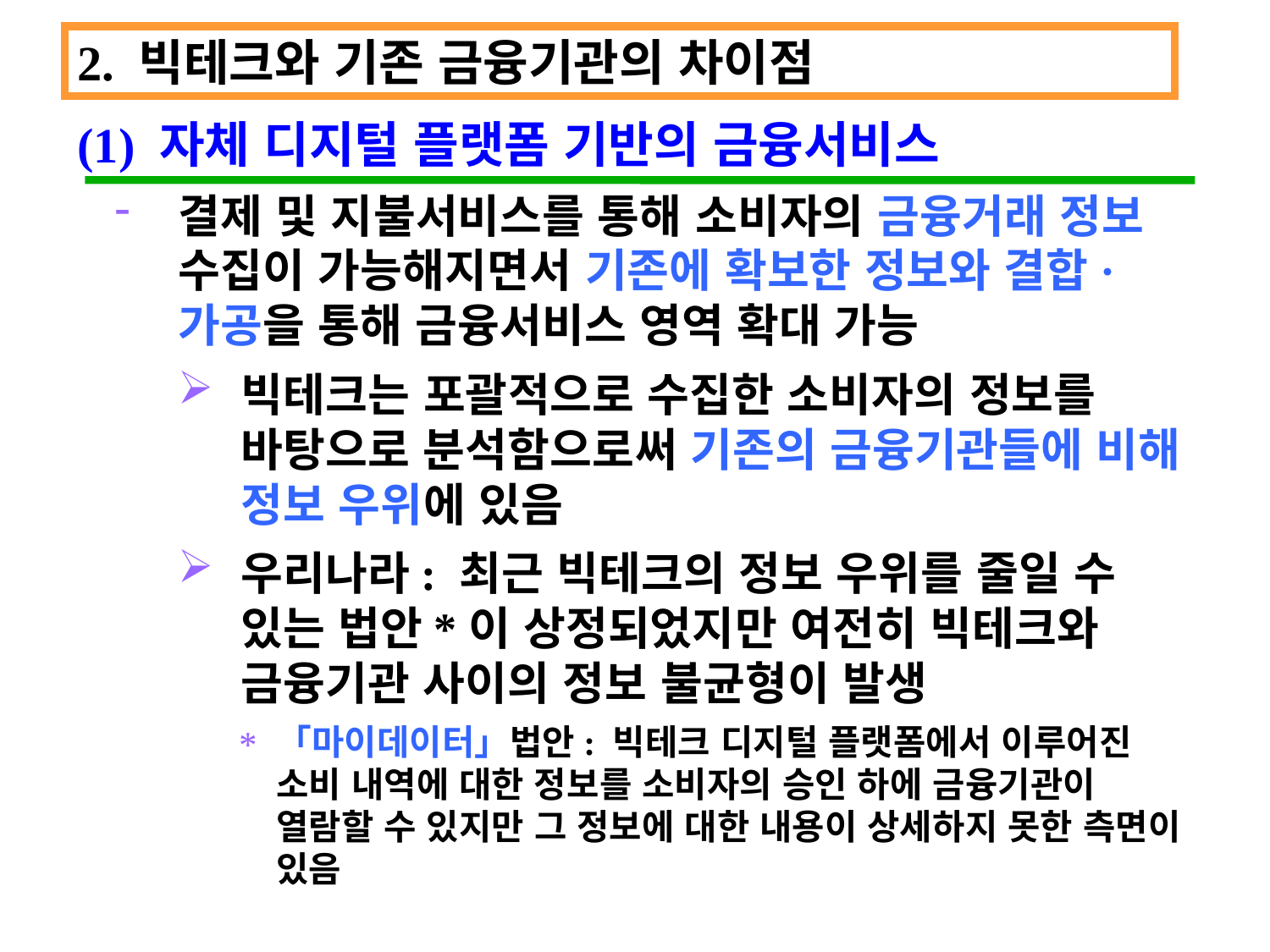

2. 빅테크와 기존 금융기관의 차이점
(1) 자체 디지털 플랫폼 기반의 금융서비스
결제 및 지불서비스를 통해 소비자의 금융거래 정보 수집이 가능해지면서 기존에 확보한 정보와 결합·가공을 통해 금융서비스 영역 확대 가능
빅테크는 포괄적으로 수집한 소비자의 정보를 바탕으로 분석함으로써 기존의 금융기관들에 비해 정보 우위에 있음
우리나라: 최근 빅테크의 정보 우위를 줄일 수 있는 법안*이 상정되었지만 여전히 빅테크와 금융기관 사이의 정보 불균형이 발생
「마이데이터」법안: 빅테크 디지털 플랫폼에서 이루어진 소비 내역에 대한 정보를 소비자의 승인 하에 금융기관이 열람할 수 있지만 그 정보에 대한 내용이 상세하지 못한 측면이 있음